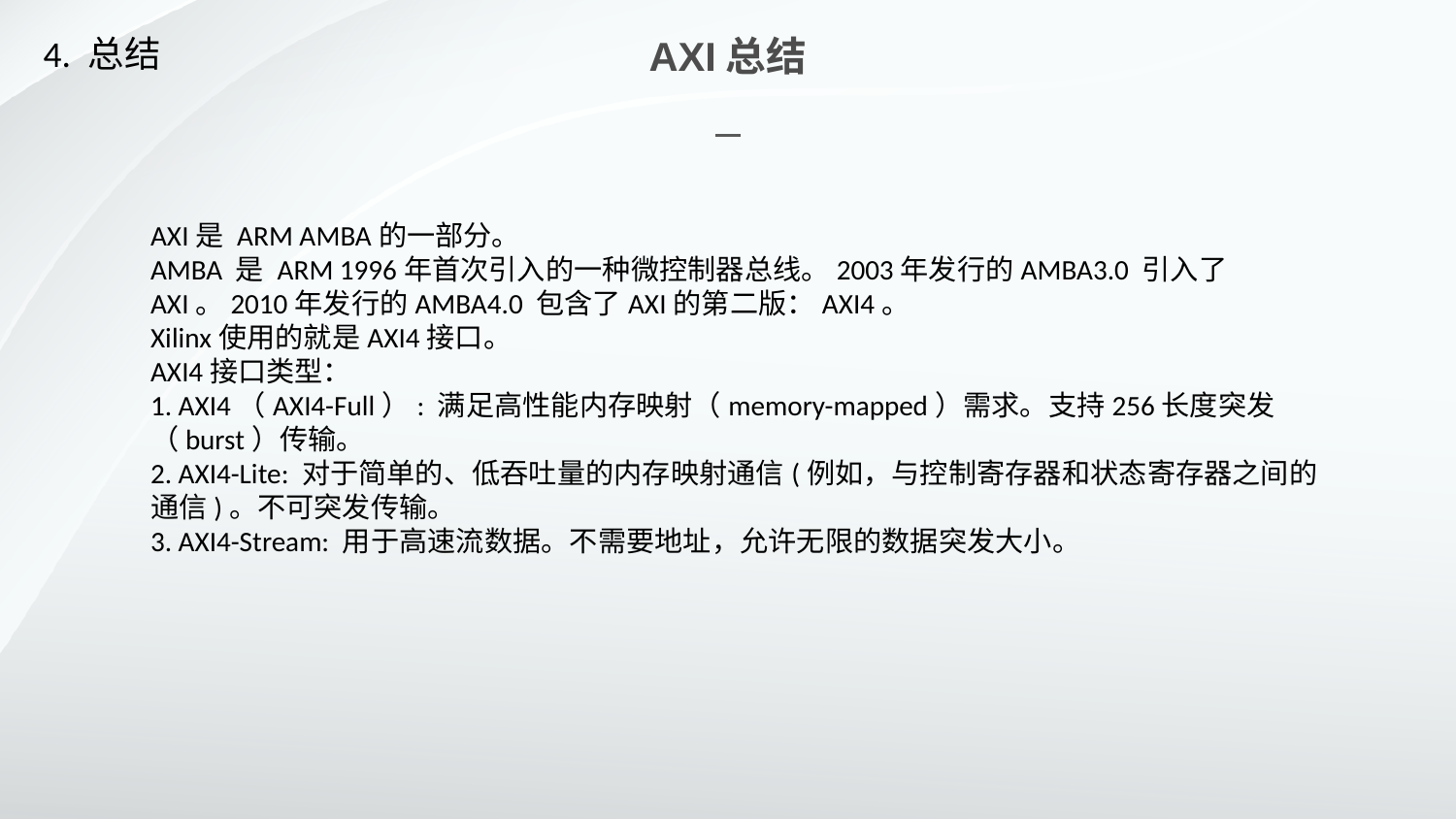

4. 总结
AXI总结

AXI是 ARM AMBA的一部分。
AMBA 是 ARM 1996年首次引入的一种微控制器总线。2003年发行的AMBA3.0 引入了AXI。2010年发行的AMBA4.0 包含了AXI的第二版：AXI4。
Xilinx使用的就是AXI4接口。
AXI4接口类型：
1. AXI4（AXI4-Full）: 满足高性能内存映射（memory-mapped）需求。支持256长度突发（burst）传输。
2. AXI4-Lite: 对于简单的、低吞吐量的内存映射通信(例如，与控制寄存器和状态寄存器之间的通信)。不可突发传输。
3. AXI4-Stream: 用于高速流数据。不需要地址，允许无限的数据突发大小。